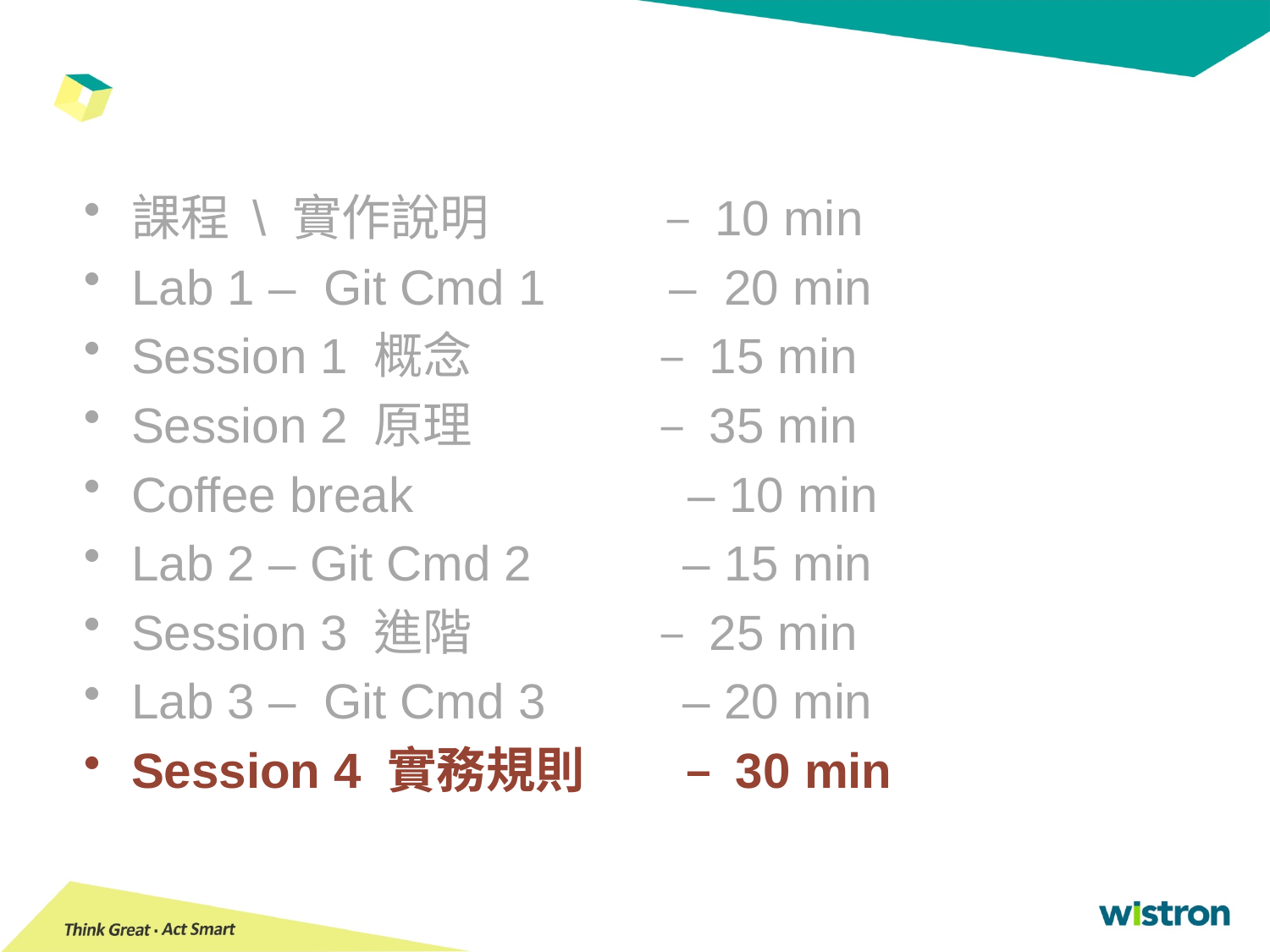

課程 \ 實作說明                – 10 min
Lab 1 –  Git Cmd 1         –  20 min
Session 1 概念                 – 15 min
Session 2 原理                 – 35 min
Coffee break                    – 10 min
Lab 2 – Git Cmd 2           – 15 min
Session 3 進階                 – 25 min
Lab 3 –  Git Cmd 3          – 20 min
Session 4 實務規則         – 30 min